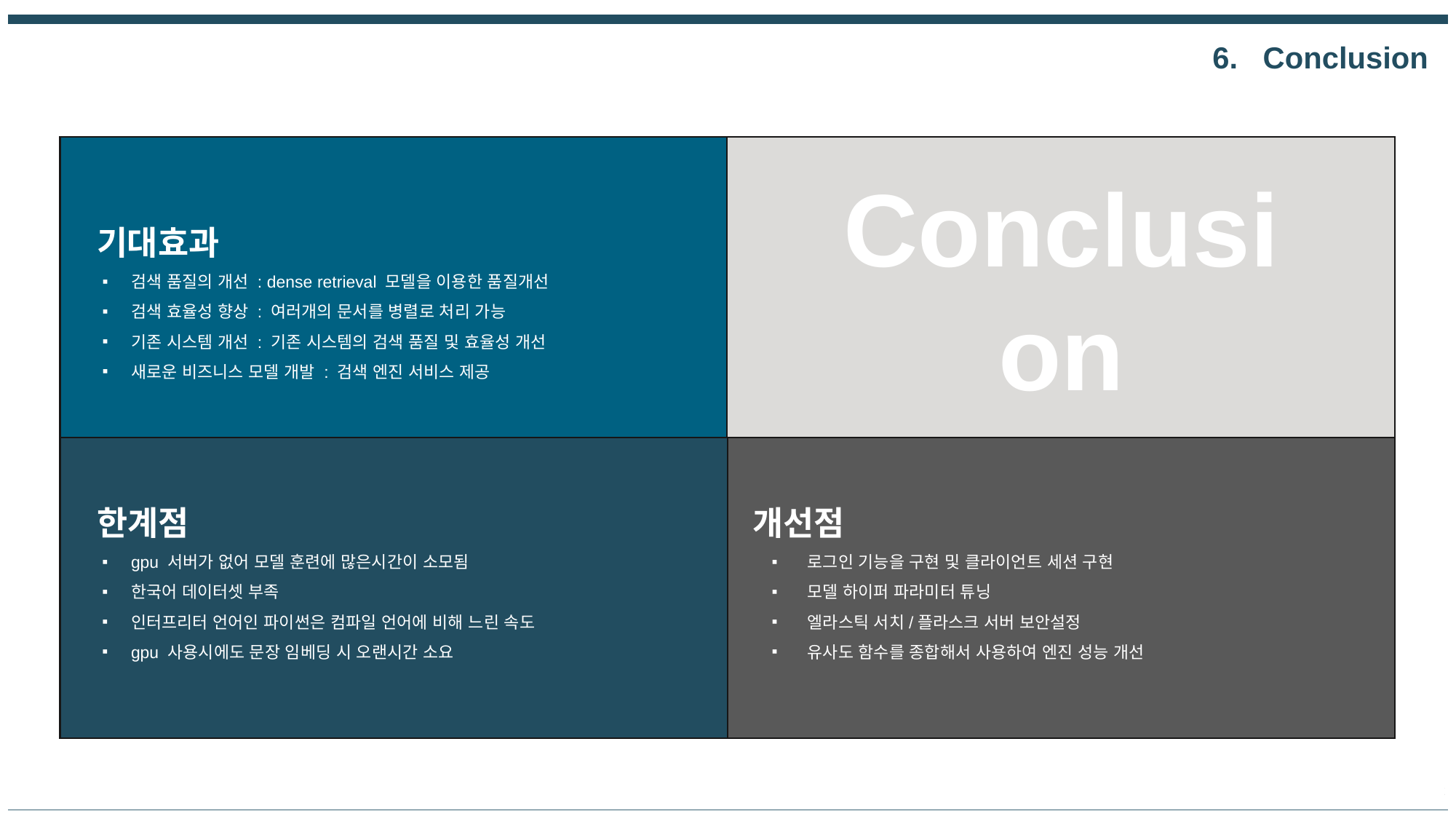

6.   Conclusion

Conclusion
기대효과
검색 품질의 개선 : dense retrieval 모델을 이용한 품질개선
검색 효율성 향상 : 여러개의 문서를 병렬로 처리 가능
기존 시스템 개선 : 기존 시스템의 검색 품질 및 효율성 개선
새로운 비즈니스 모델 개발 : 검색 엔진 서비스 제공

개선점
로그인 기능을 구현 및 클라이언트 세션 구현
모델 하이퍼 파라미터 튜닝
엘라스틱 서치/플라스크 서버 보안설정
유사도 함수를 종합해서 사용하여 엔진 성능 개선
한계점
gpu 서버가 없어 모델 훈련에 많은시간이 소모됨
한국어 데이터셋 부족
인터프리터 언어인 파이썬은 컴파일 언어에 비해 느린 속도
gpu 사용시에도 문장 임베딩 시 오랜시간 소요